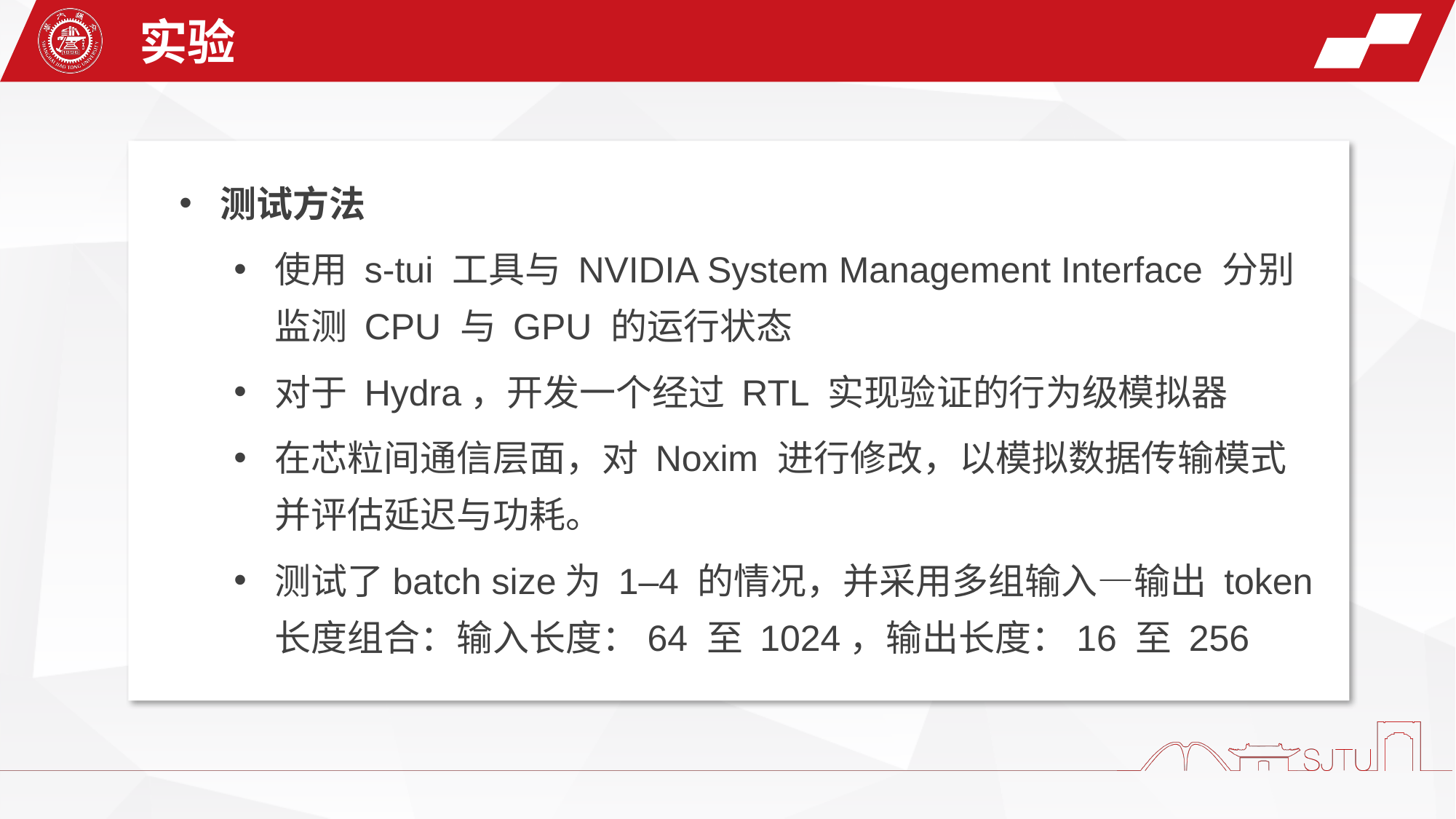

实验

测试方法
使用 s-tui 工具与 NVIDIA System Management Interface 分别监测 CPU 与 GPU 的运行状态
对于 Hydra，开发一个经过 RTL 实现验证的行为级模拟器
在芯粒间通信层面，对 Noxim 进行修改，以模拟数据传输模式并评估延迟与功耗。
测试了batch size为 1–4 的情况，并采用多组输入—输出 token 长度组合：输入长度：64 至 1024，输出长度：16 至 256